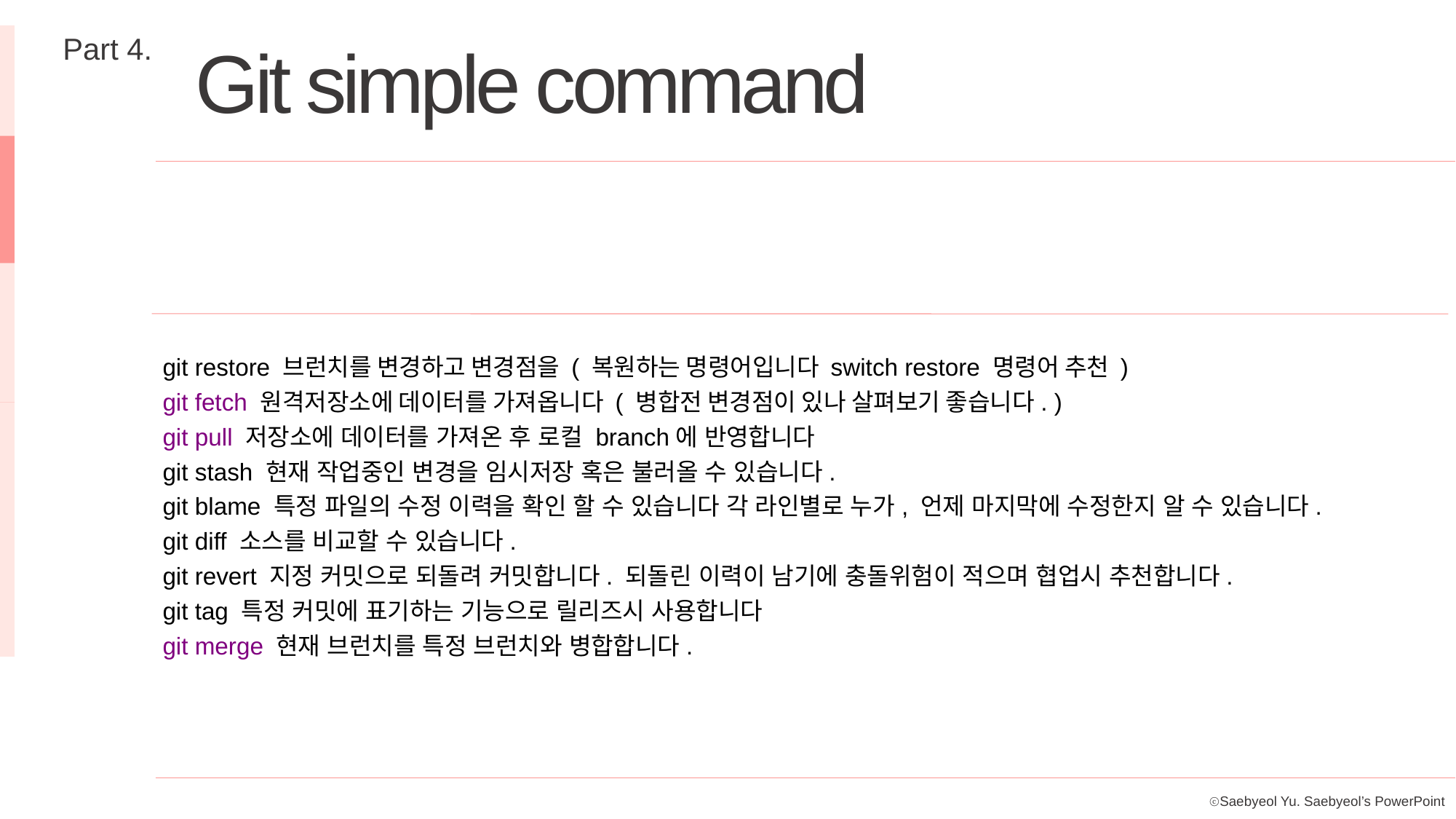

Part 4.

Git simple command

git restore 브런치를 변경하고 변경점을 ( 복원하는 명령어입니다 switch restore 명령어 추천 )
git fetch 원격저장소에 데이터를 가져옵니다 ( 병합전 변경점이 있나 살펴보기 좋습니다. )
git pull 저장소에 데이터를 가져온 후 로컬 branch에 반영합니다
git stash 현재 작업중인 변경을 임시저장 혹은 불러올 수 있습니다.
git blame 특정 파일의 수정 이력을 확인 할 수 있습니다 각 라인별로 누가, 언제 마지막에 수정한지 알 수 있습니다.
git diff 소스를 비교할 수 있습니다.
git revert 지정 커밋으로 되돌려 커밋합니다. 되돌린 이력이 남기에 충돌위험이 적으며 협업시 추천합니다.
git tag 특정 커밋에 표기하는 기능으로 릴리즈시 사용합니다
git merge 현재 브런치를 특정 브런치와 병합합니다.